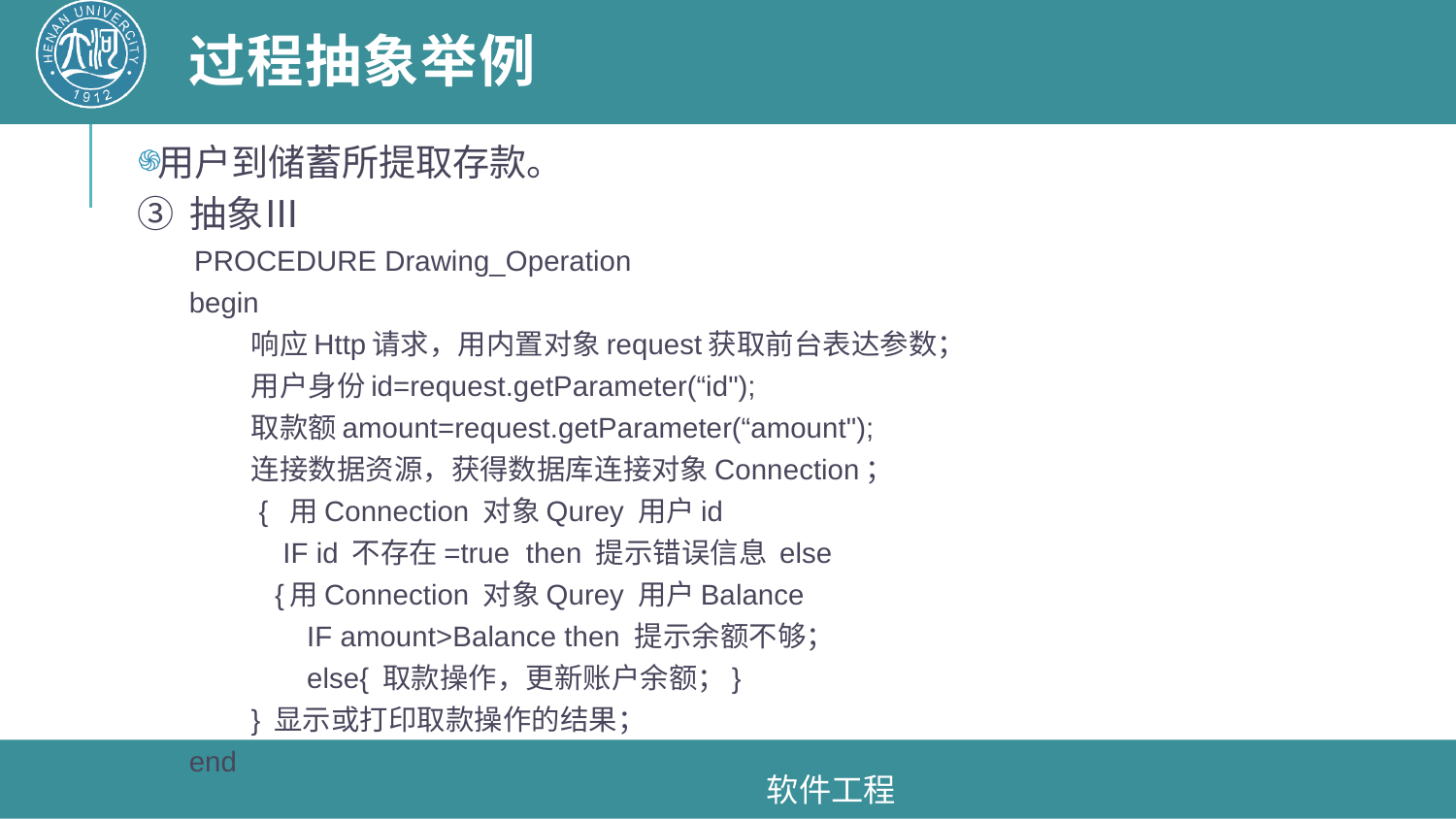

# 过程抽象举例
用户到储蓄所提取存款。
③ 抽象Ⅲ
 PROCEDURE Drawing_Operation
begin
响应Http请求，用内置对象request获取前台表达参数；
用户身份id=request.getParameter(“id");
取款额amount=request.getParameter(“amount");
连接数据资源，获得数据库连接对象Connection；
 {  用Connection 对象Qurey 用户id
    IF id 不存在=true  then 提示错误信息 else
   {用Connection 对象Qurey 用户Balance
       IF amount>Balance then 提示余额不够；
       else{ 取款操作，更新账户余额；}
} 显示或打印取款操作的结果；
end

软件工程
141